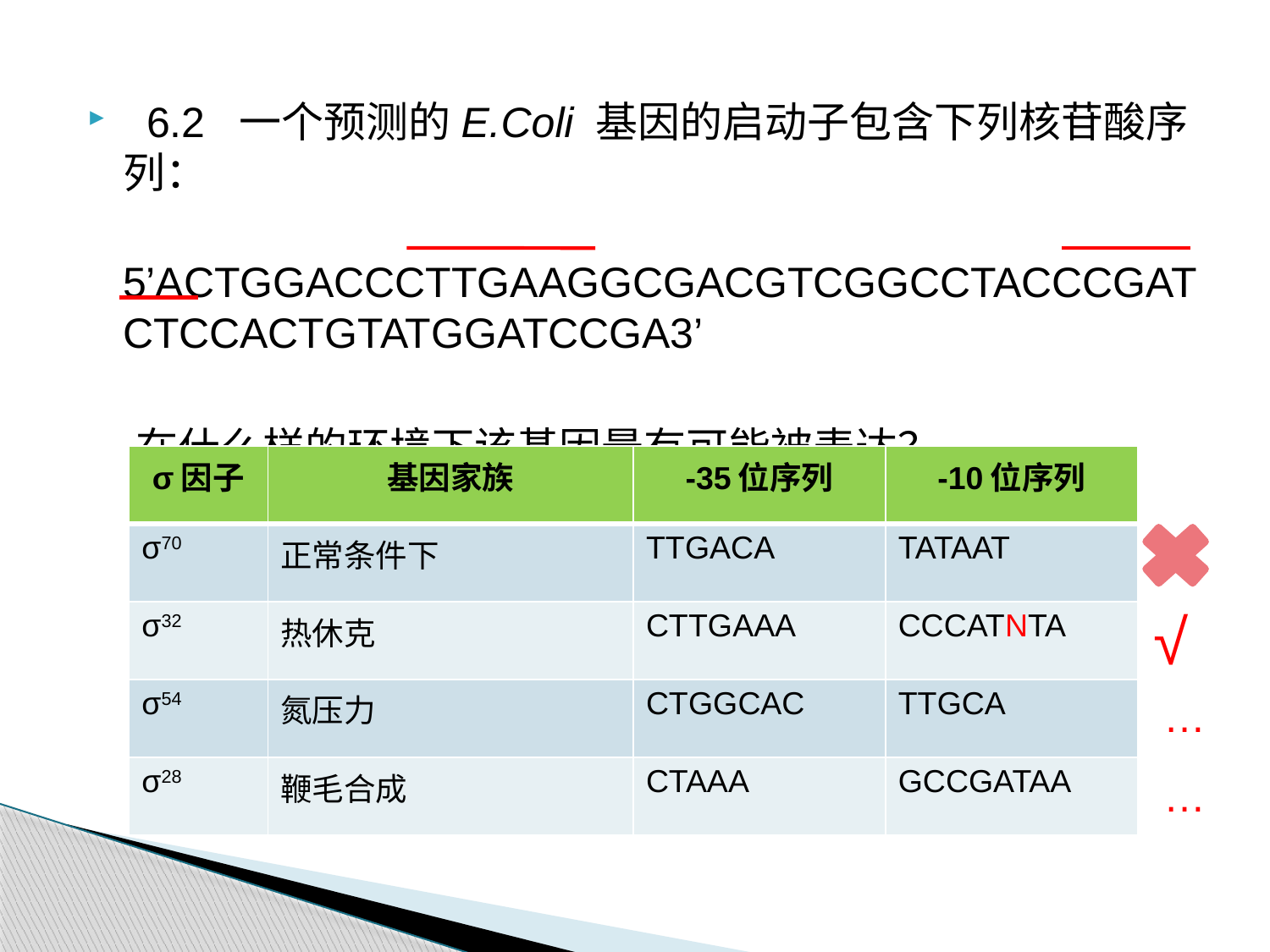

6.2  一个预测的E.Coli 基因的启动子包含下列核苷酸序列：
 5’ACTGGACCCTTGAAGGCGACGTCGGCCTACCCGATCTCCACTGTATGGATCCGA3’

    在什么样的环境下该基因最有可能被表达？

| σ因子 | 基因家族 | -35位序列 | -10位序列 |
| --- | --- | --- | --- |
| σ70 | 正常条件下 | TTGACA | TATAAT |
| σ32 | 热休克 | CTTGAAA | CCCATNTA |
| σ54 | 氮压力 | CTGGCAC | TTGCA |
| σ28 | 鞭毛合成 | CTAAA | GCCGATAA |

√
…
…